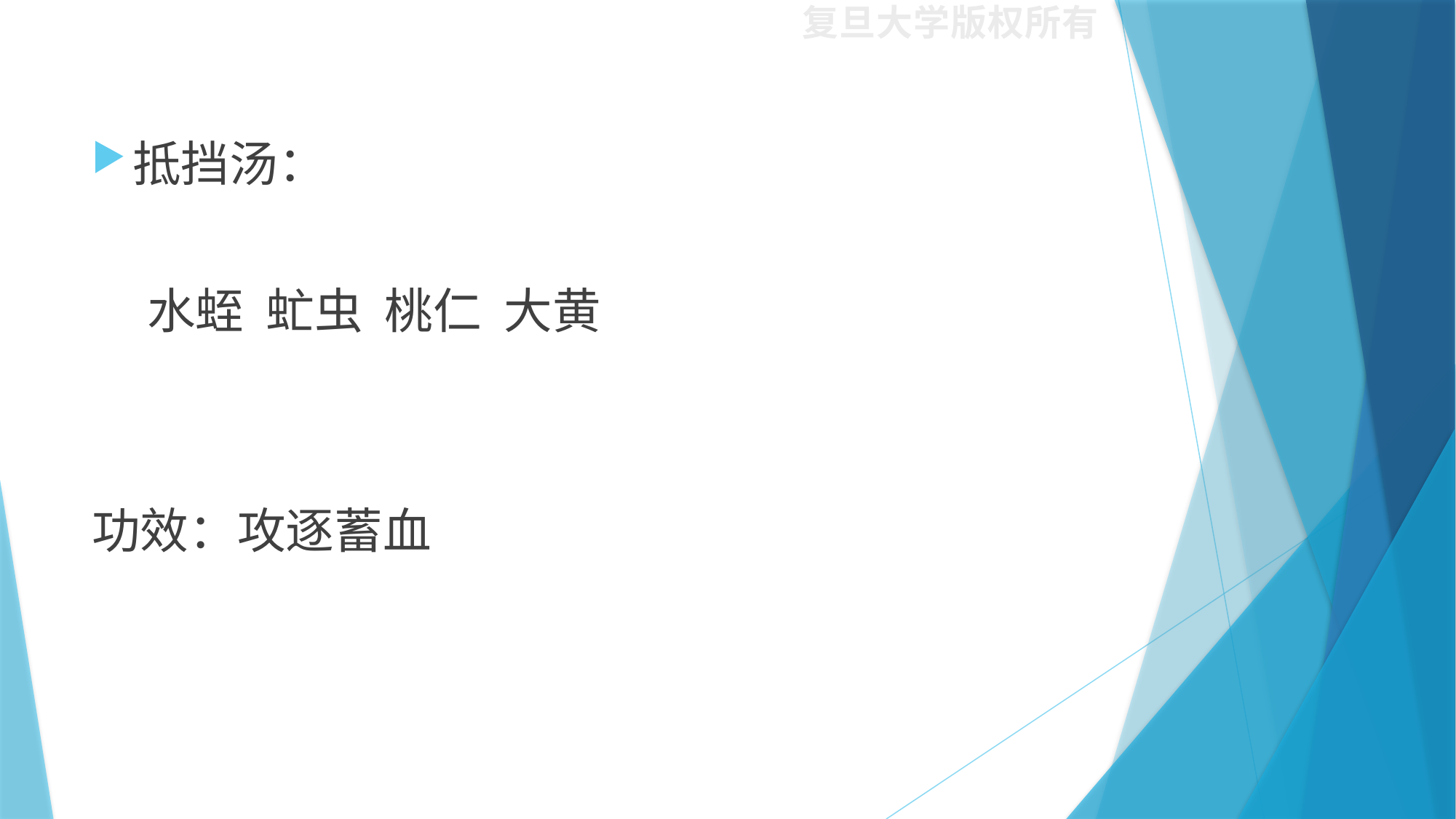

#
抵挡汤：

    水蛭  虻虫  桃仁  大黄

功效：攻逐蓄血